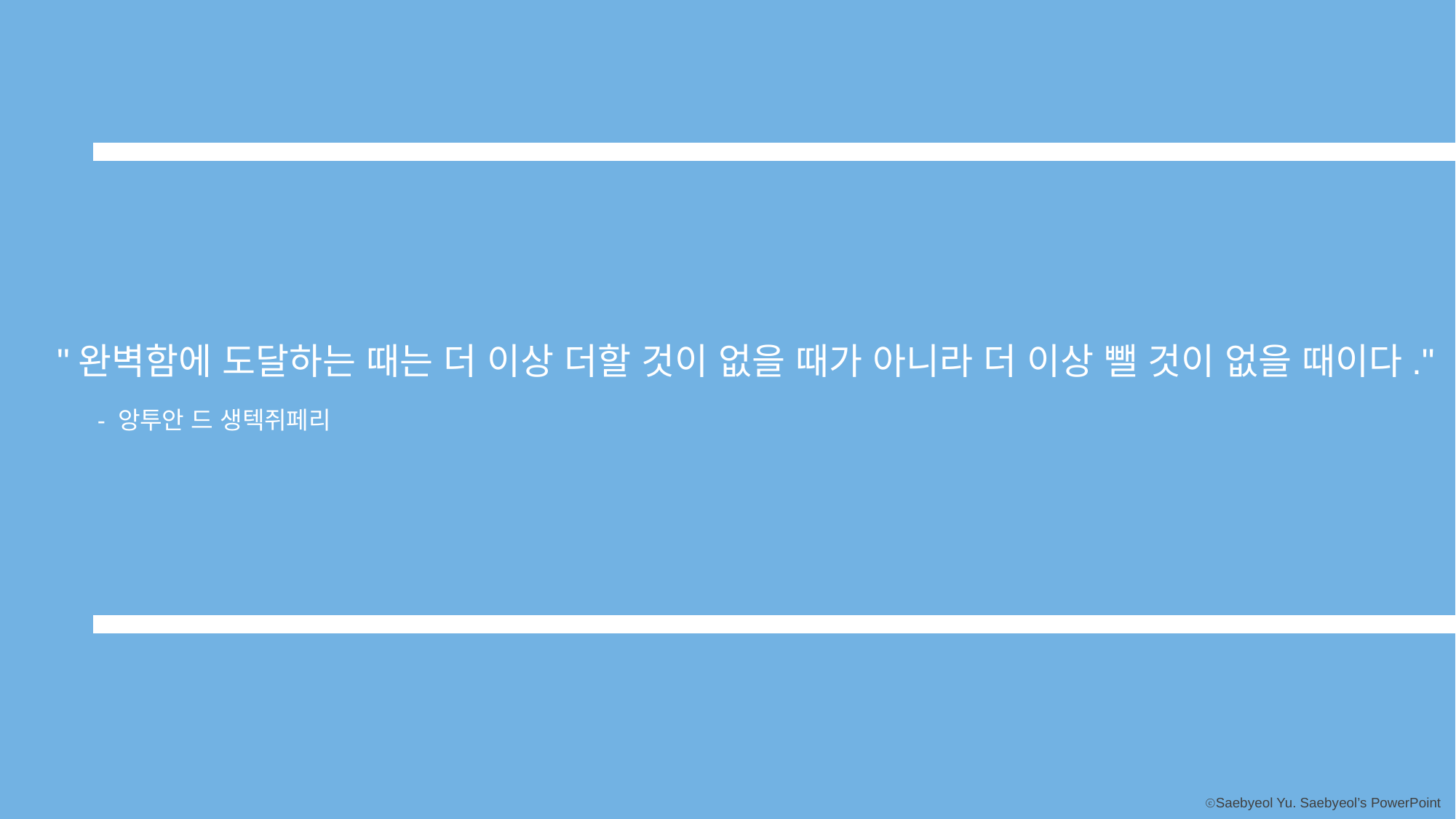

"완벽함에 도달하는 때는 더 이상 더할 것이 없을 때가 아니라 더 이상 뺄 것이 없을 때이다."
- 앙투안 드 생텍쥐페리